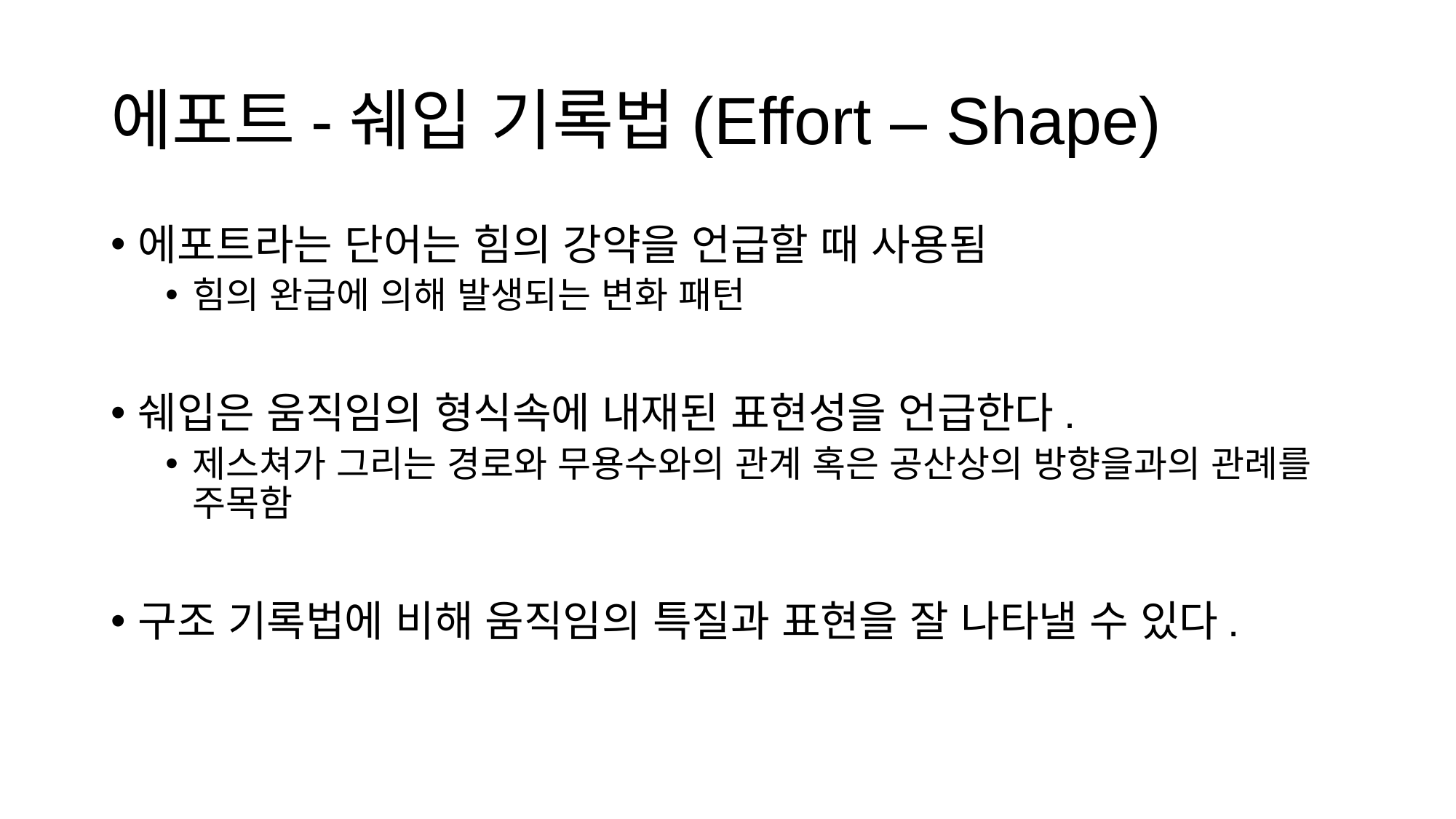

# 에포트-쉐입 기록법(Effort – Shape)
에포트라는 단어는 힘의 강약을 언급할 때 사용됨
힘의 완급에 의해 발생되는 변화 패턴

쉐입은 움직임의 형식속에 내재된 표현성을 언급한다.
제스쳐가 그리는 경로와 무용수와의 관계 혹은 공산상의 방향을과의 관례를 주목함

구조 기록법에 비해 움직임의 특질과 표현을 잘 나타낼 수 있다.